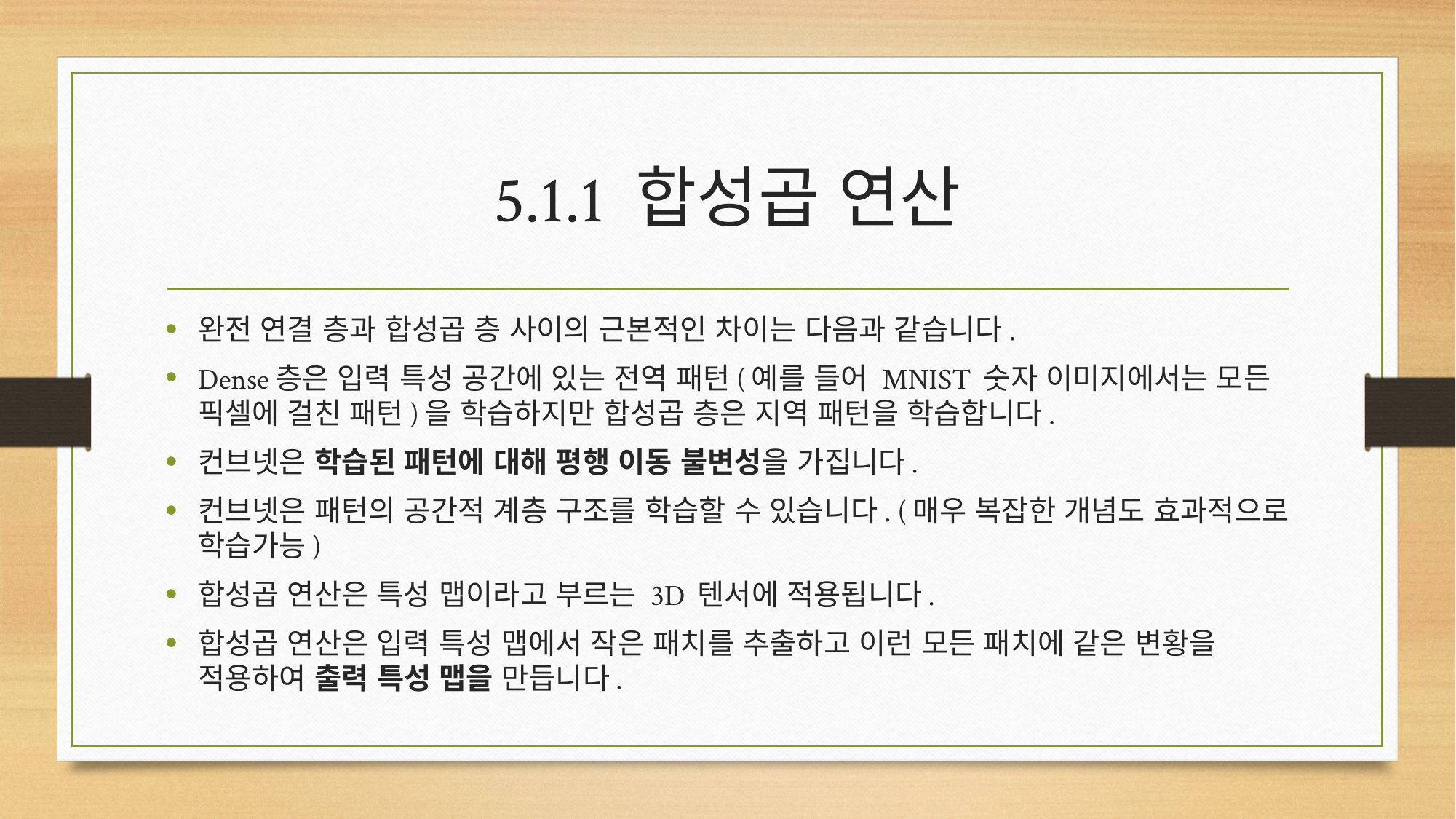

# 5.1.1 합성곱 연산
완전 연결 층과 합성곱 층 사이의 근본적인 차이는 다음과 같습니다.
Dense층은 입력 특성 공간에 있는 전역 패턴(예를 들어 MNIST 숫자 이미지에서는 모든 픽셀에 걸친 패턴)을 학습하지만 합성곱 층은 지역 패턴을 학습합니다.
컨브넷은 학습된 패턴에 대해 평행 이동 불변성을 가집니다.
컨브넷은 패턴의 공간적 계층 구조를 학습할 수 있습니다. (매우 복잡한 개념도 효과적으로 학습가능)
합성곱 연산은 특성 맵이라고 부르는 3D 텐서에 적용됩니다.
합성곱 연산은 입력 특성 맵에서 작은 패치를 추출하고 이런 모든 패치에 같은 변황을 적용하여 출력 특성 맵을 만듭니다.